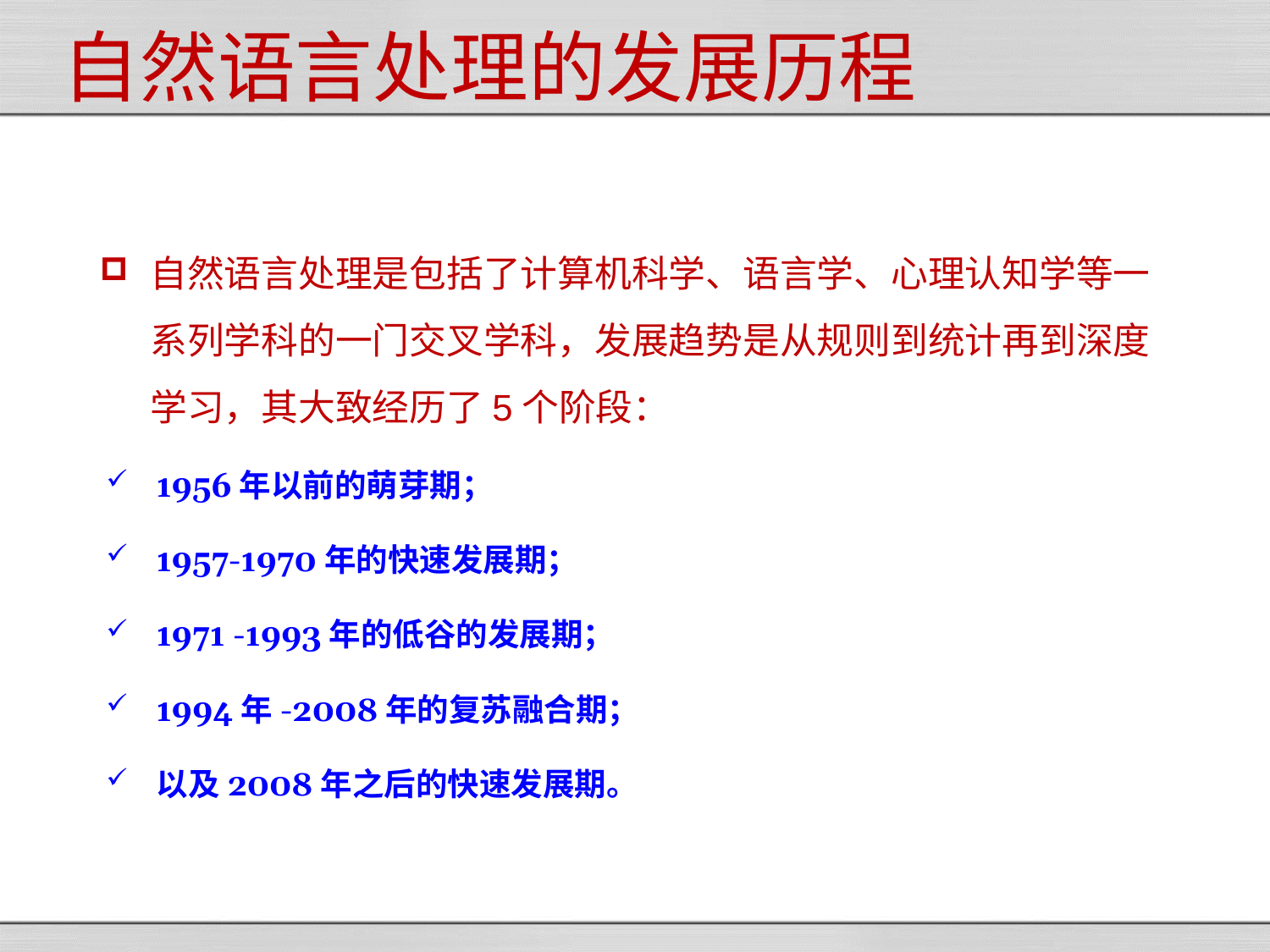

自然语言处理的发展历程
自然语言处理是包括了计算机科学、语言学、心理认知学等一系列学科的一门交叉学科，发展趋势是从规则到统计再到深度学习，其大致经历了5个阶段：
1956年以前的萌芽期；
1957-1970年的快速发展期；
1971 -1993年的低谷的发展期；
1994年-2008年的复苏融合期；
以及2008年之后的快速发展期。